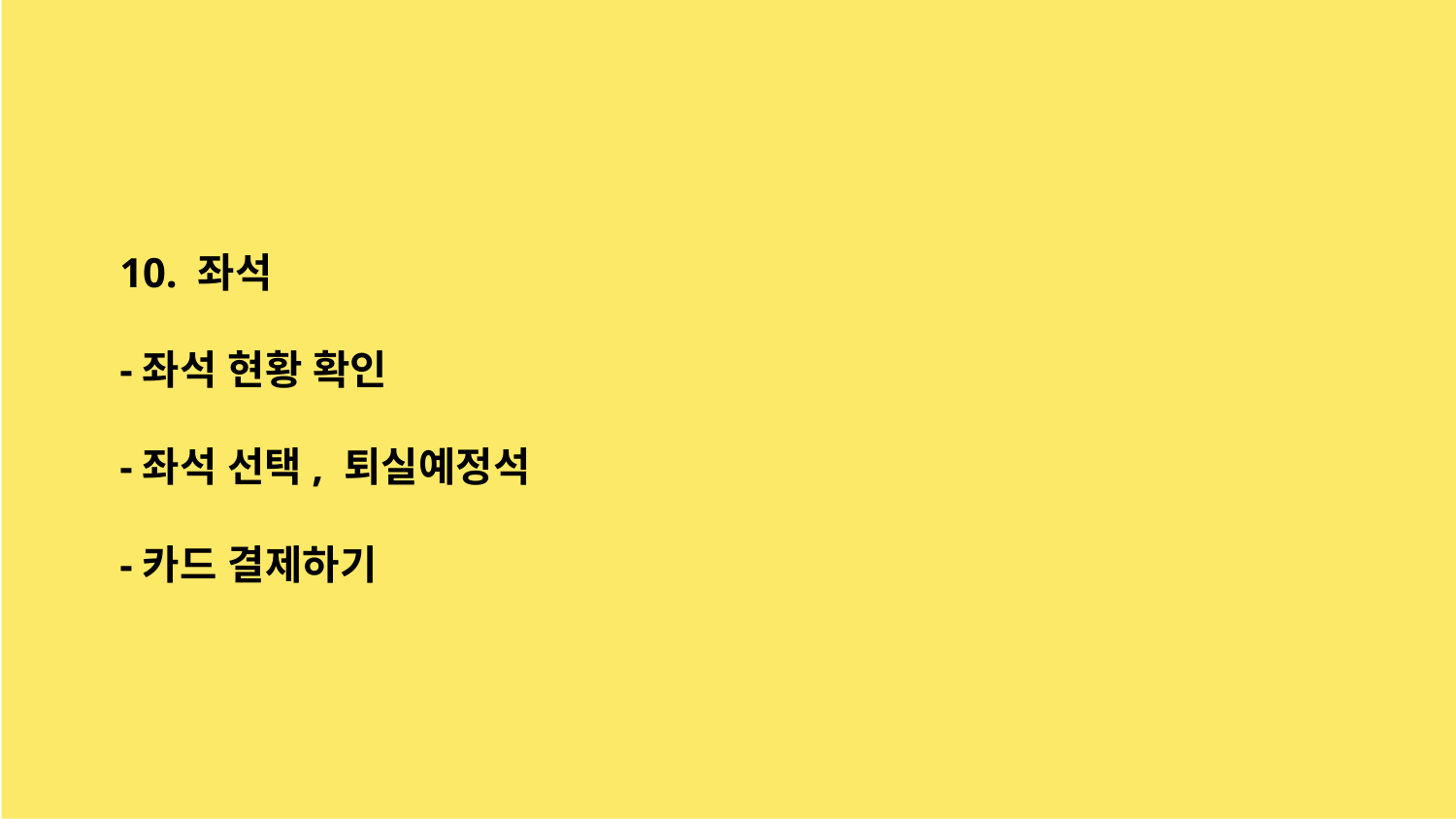

10. 좌석

-좌석 현황 확인

-좌석 선택, 퇴실예정석

-카드 결제하기